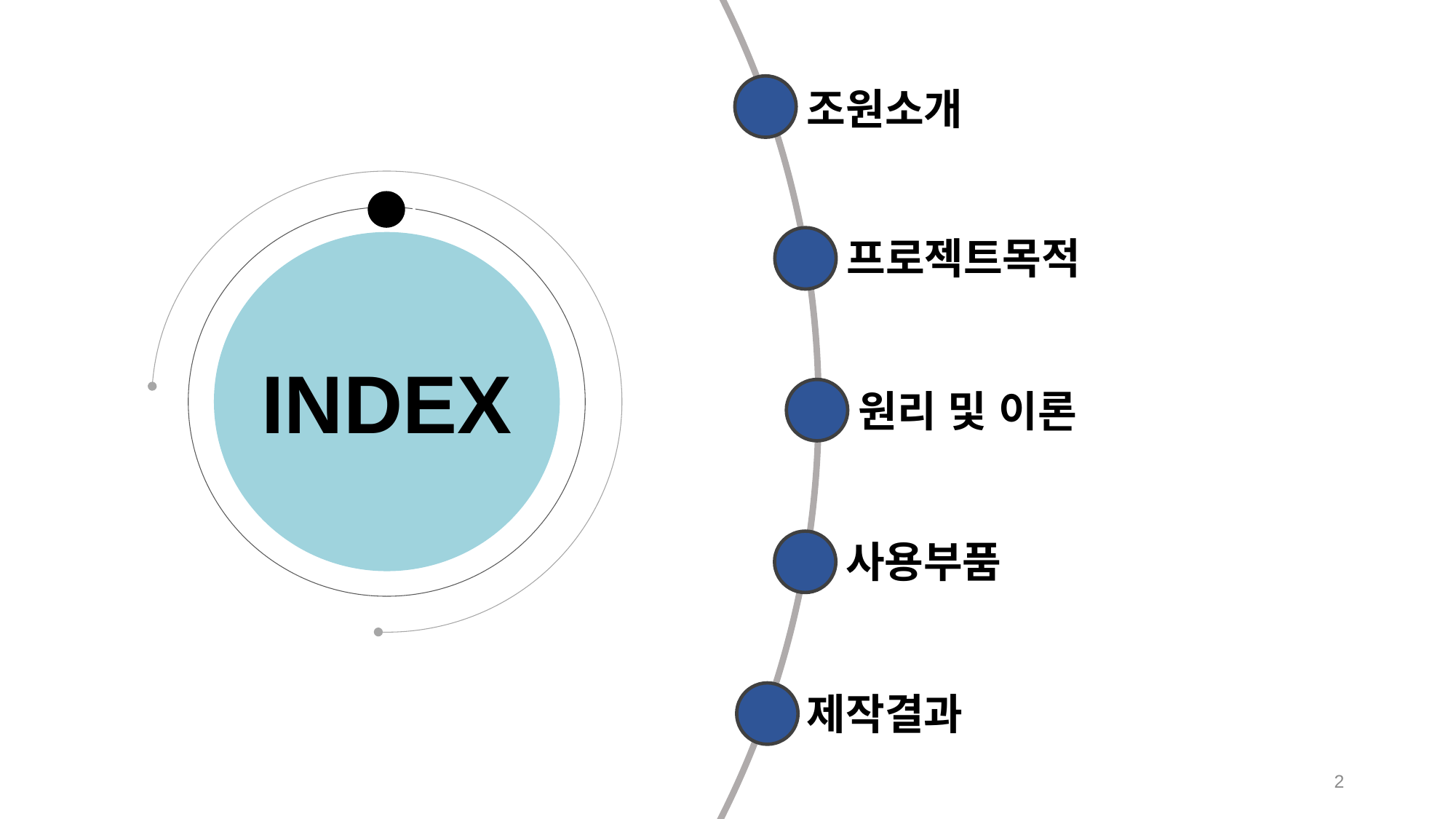

조원소개

프로젝트목적

INDEX
원리 및 이론

사용부품

제작결과

2